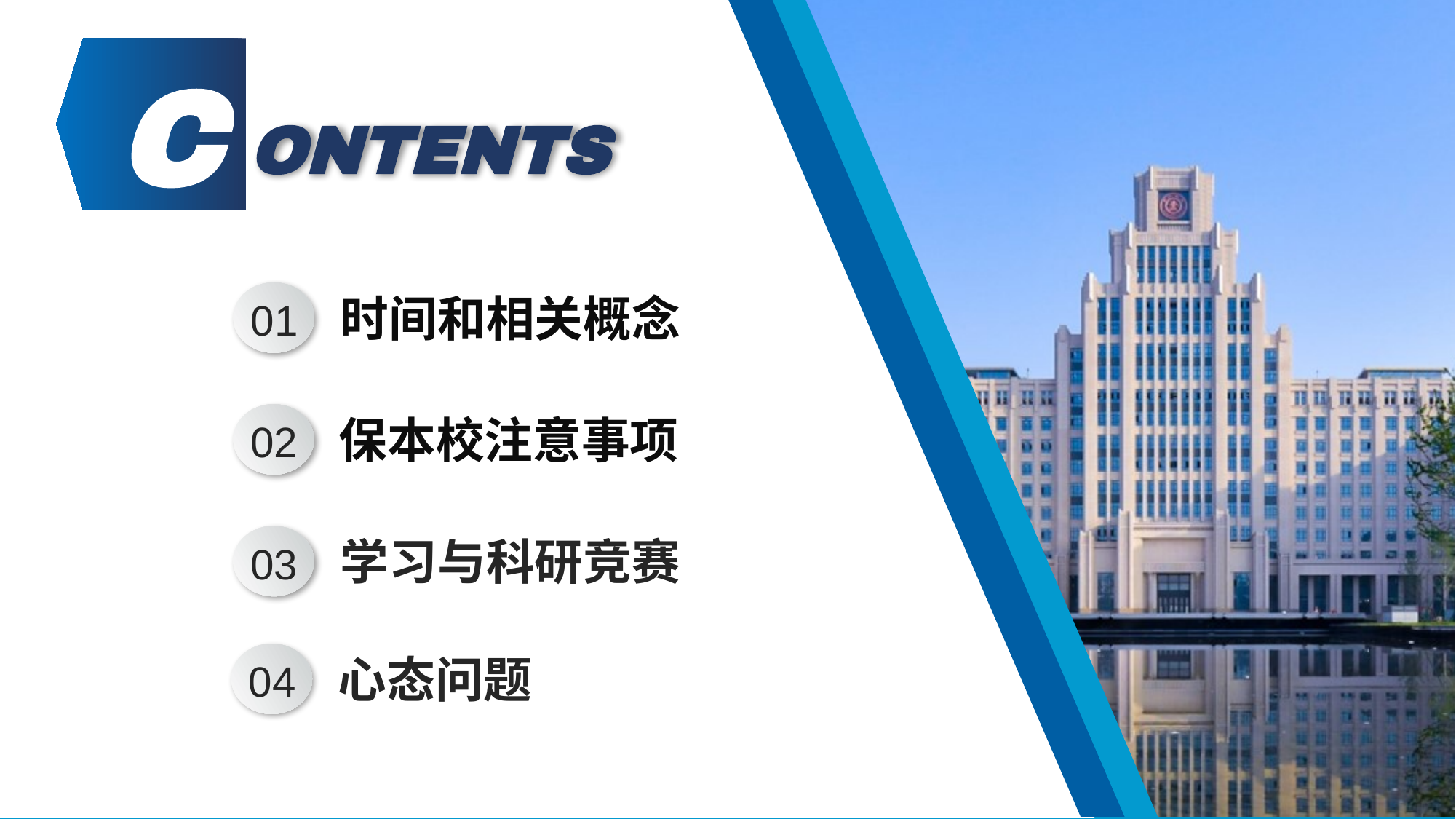

C
ONTENTS

01
时间和相关概念

02
保本校注意事项

03
学习与科研竞赛

04
心态问题